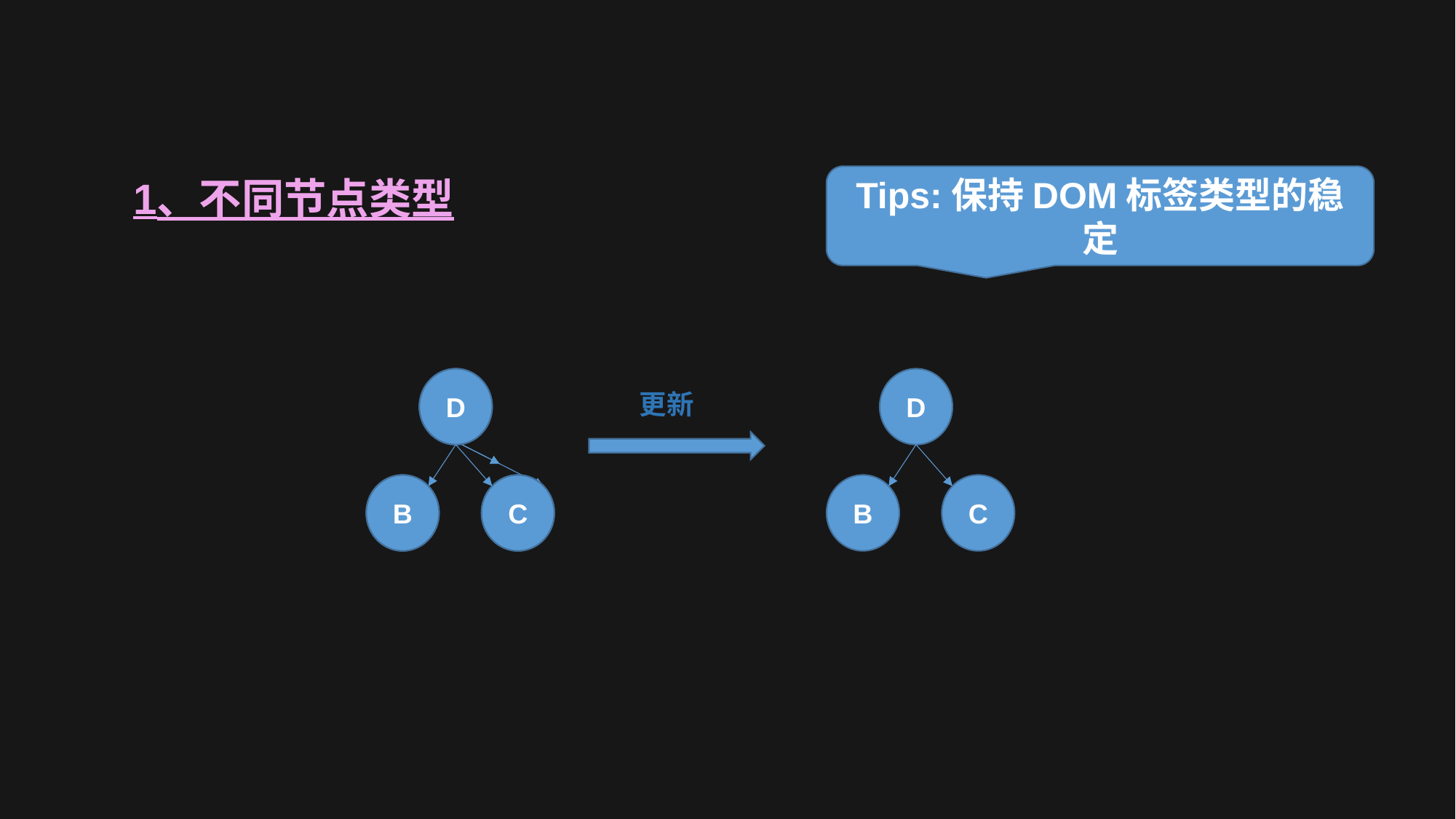

1、不同节点类型
Tips:保持DOM标签类型的稳定
D
A
D
更新

C
B
C
C
B
B